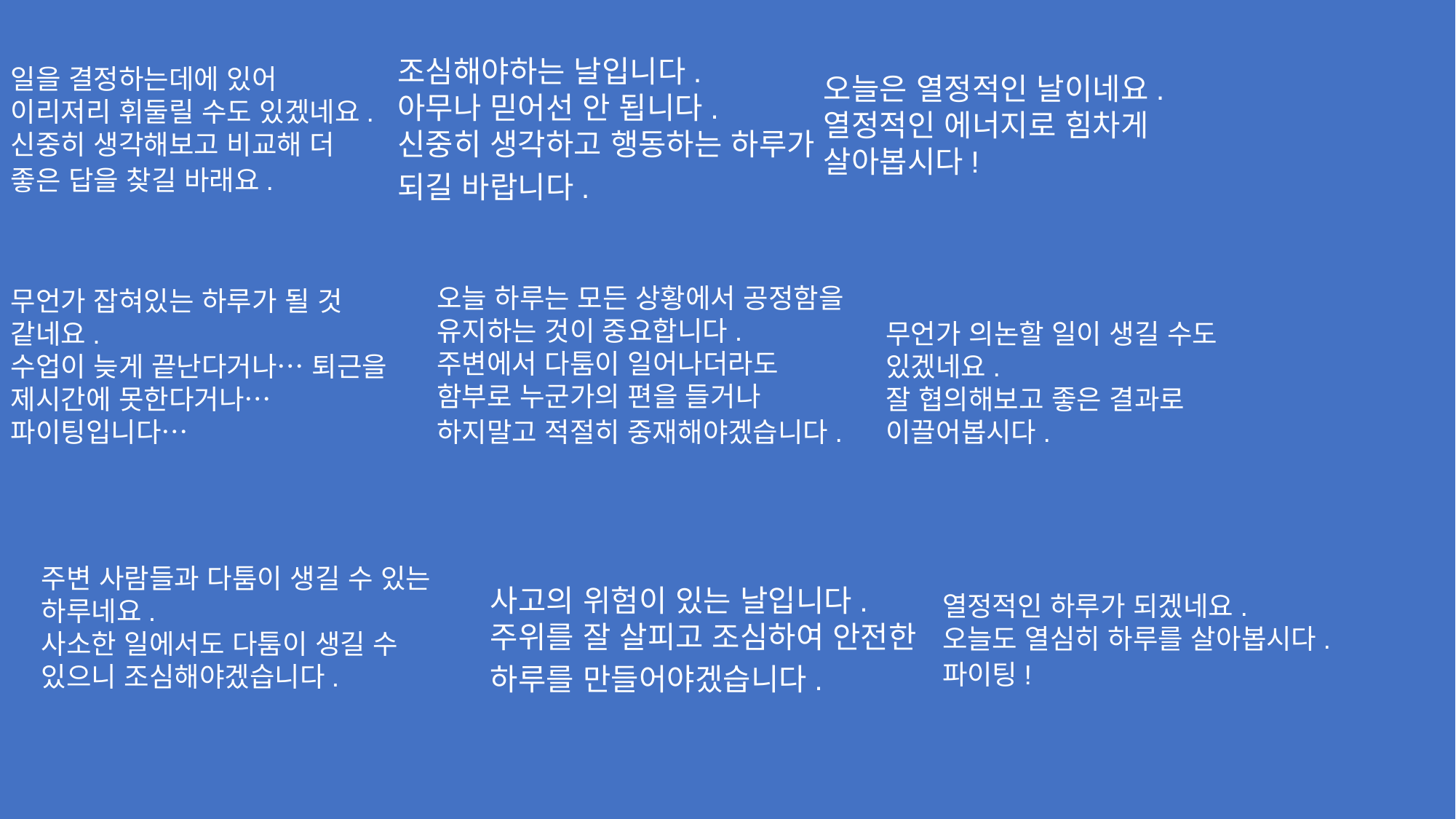

일을 결정하는데에 있어 이리저리 휘둘릴 수도 있겠네요.
신중히 생각해보고 비교해 더 좋은 답을 찾길 바래요.
조심해야하는 날입니다.
아무나 믿어선 안 됩니다.
신중히 생각하고 행동하는 하루가
되길 바랍니다.
오늘은 열정적인 날이네요.
열정적인 에너지로 힘차게 살아봅시다!
오늘 하루는 모든 상황에서 공정함을
유지하는 것이 중요합니다.
주변에서 다툼이 일어나더라도 함부로 누군가의 편을 들거나 하지말고 적절히 중재해야겠습니다.
무언가 잡혀있는 하루가 될 것 같네요.
수업이 늦게 끝난다거나… 퇴근을
제시간에 못한다거나…
파이팅입니다…
무언가 의논할 일이 생길 수도 있겠네요.
잘 협의해보고 좋은 결과로 이끌어봅시다.
주변 사람들과 다툼이 생길 수 있는
하루네요.
사소한 일에서도 다툼이 생길 수 있으니 조심해야겠습니다.
사고의 위험이 있는 날입니다.
주위를 잘 살피고 조심하여 안전한
하루를 만들어야겠습니다.
열정적인 하루가 되겠네요.
오늘도 열심히 하루를 살아봅시다. 파이팅!